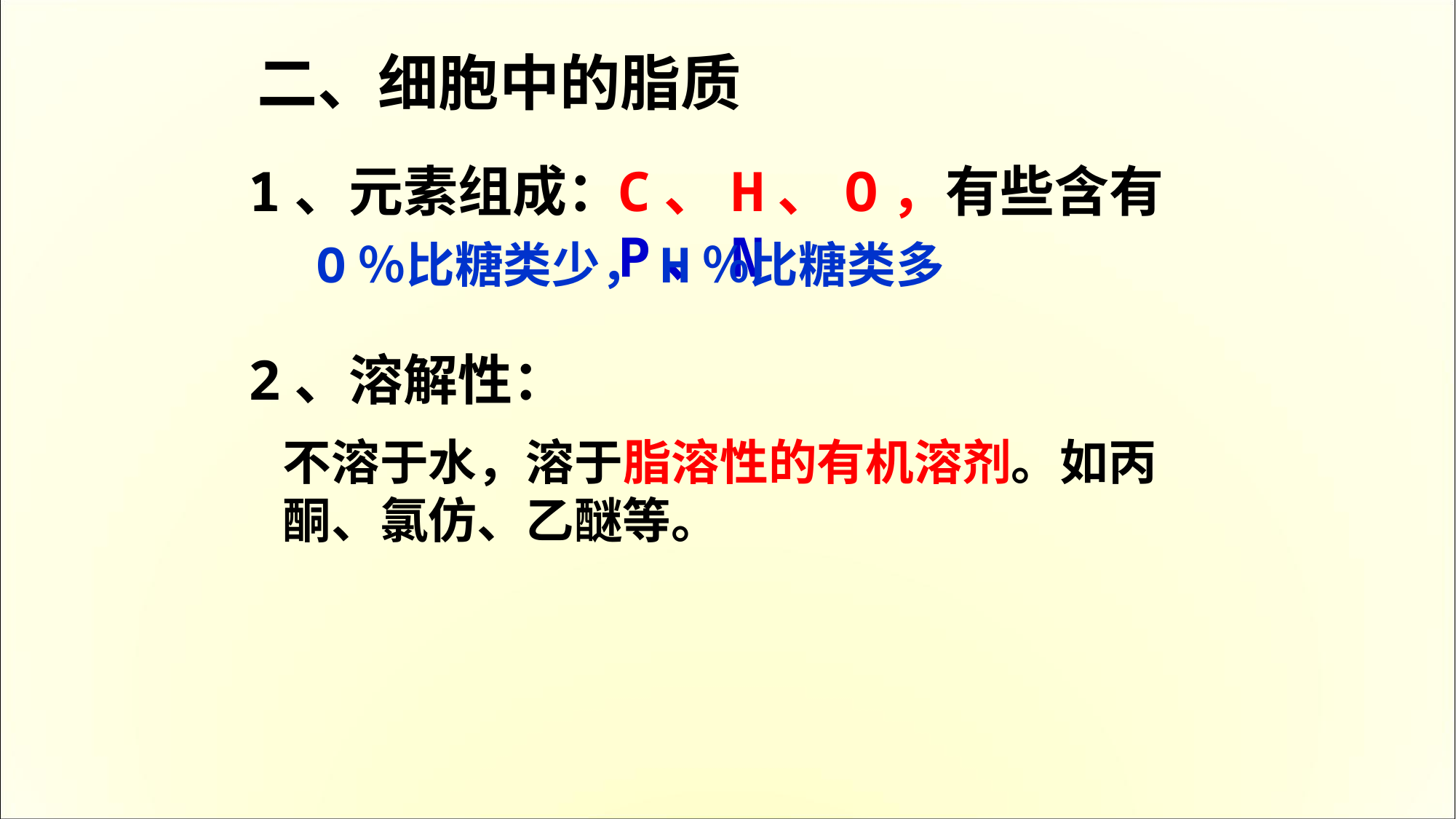

二、细胞中的脂质
1、元素组成：
C、H、O，有些含有P、N
O％比糖类少，H％比糖类多
2、溶解性：
不溶于水，溶于脂溶性的有机溶剂。如丙酮、氯仿、乙醚等。